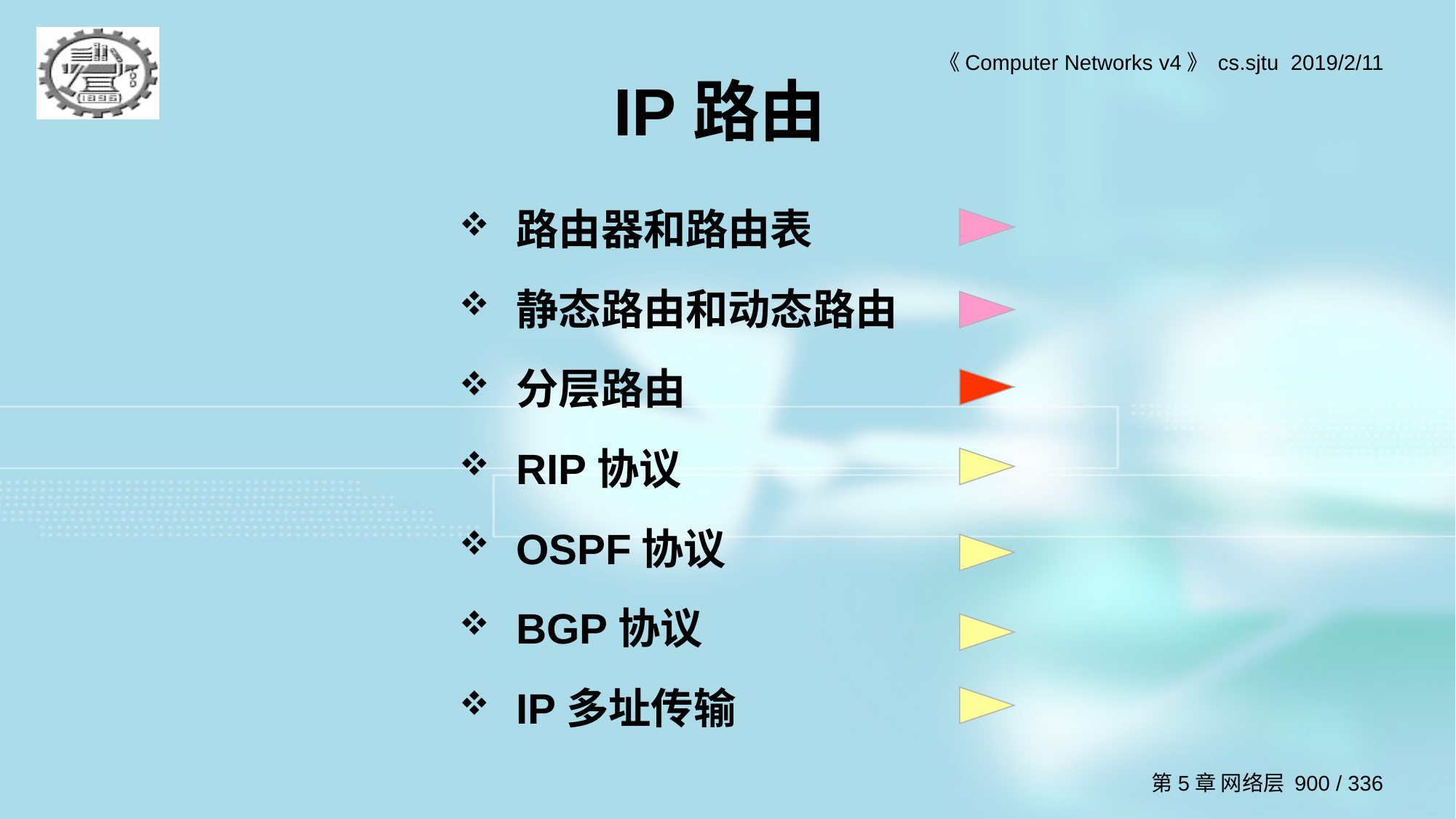

# IP路由
路由器和路由表
静态路由和动态路由
分层路由
RIP协议
OSPF协议
BGP协议
IP多址传输